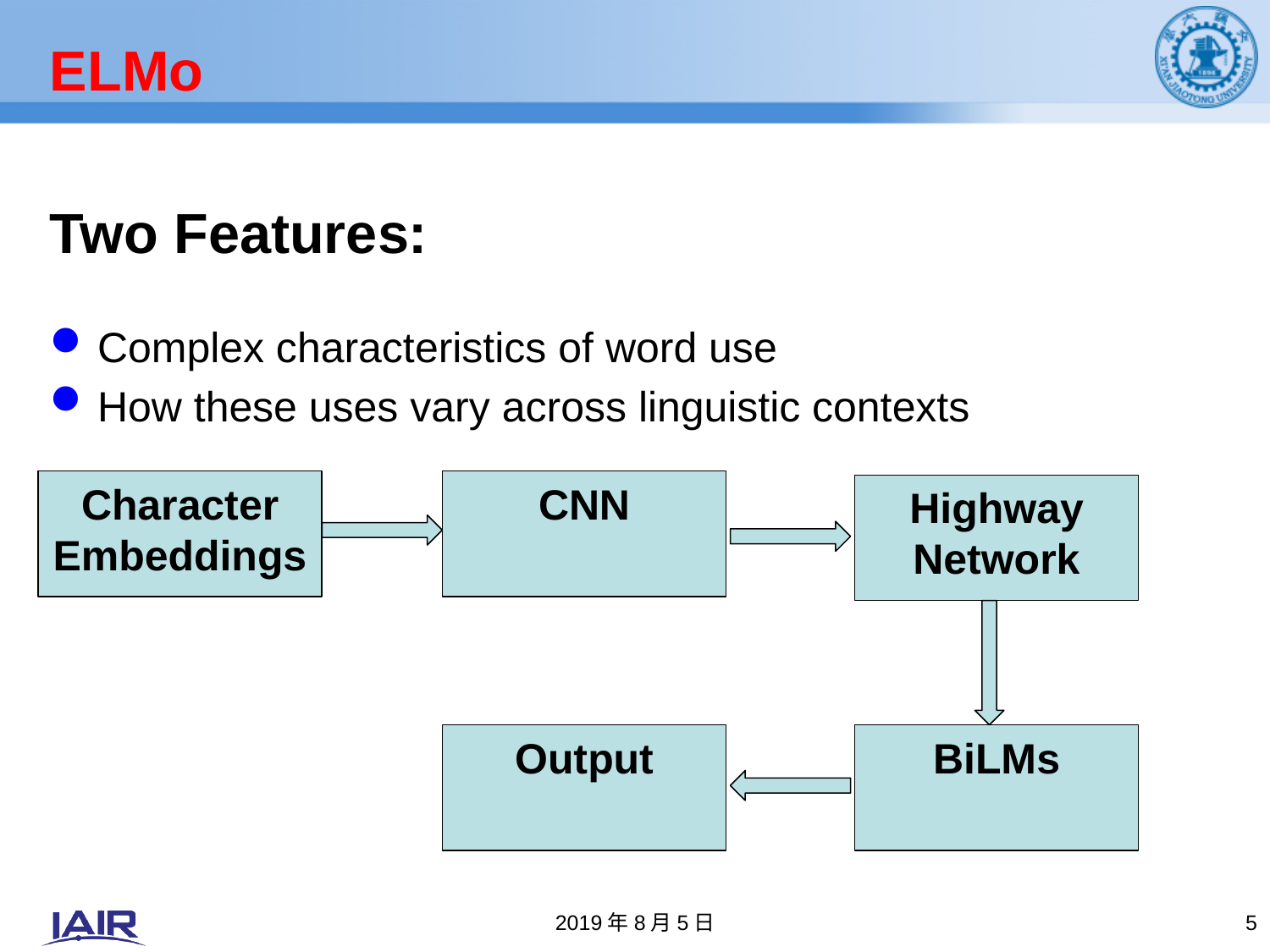

# ELMo
Two Features:
Complex characteristics of word use
How these uses vary across linguistic contexts
Character Embeddings
CNN
Highway Network

Output
BiLMs

2019年8月5日
5